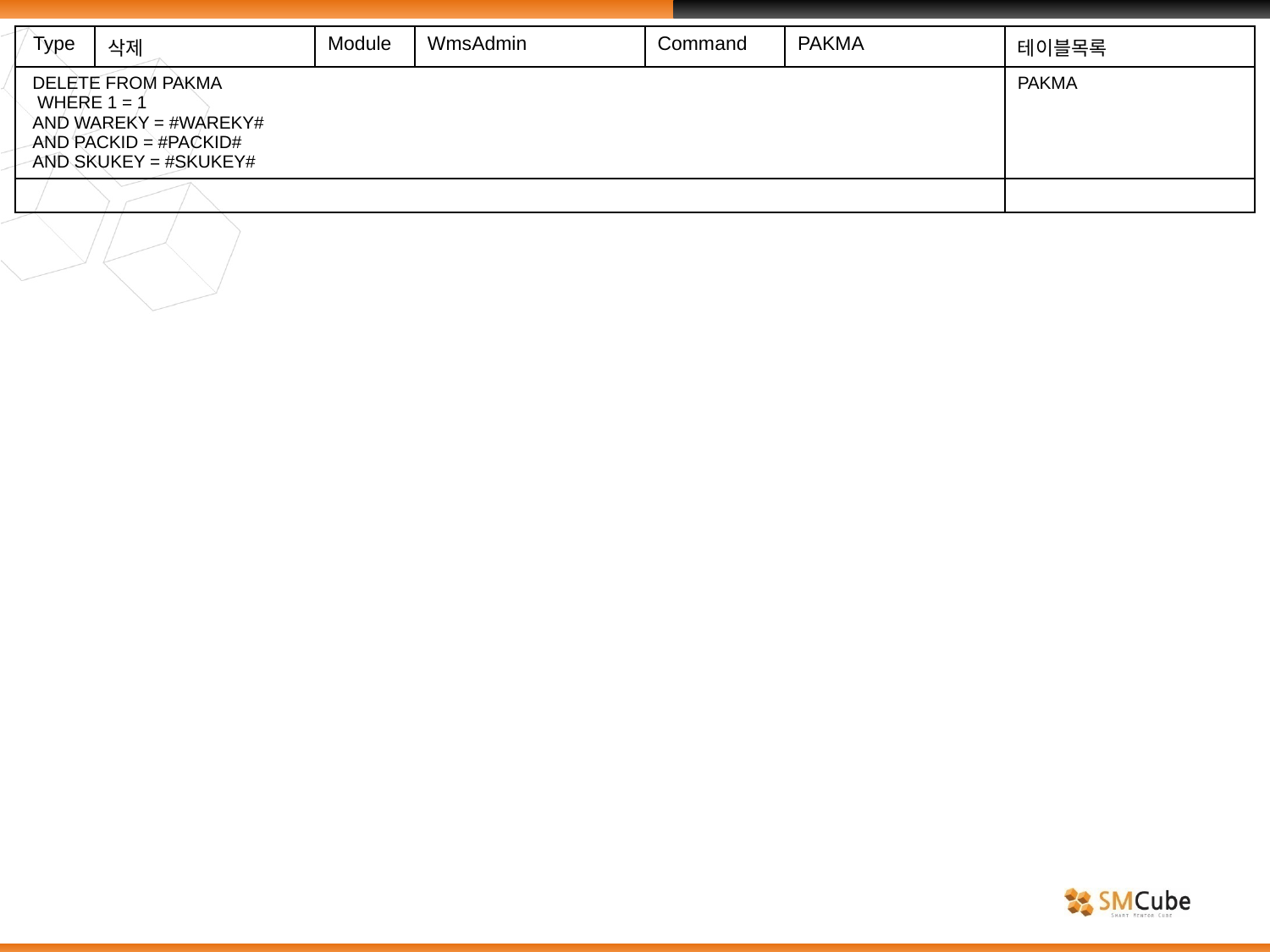

| Type | 삭제 | Module | WmsAdmin | Command | PAKMA | 테이블목록 |
| --- | --- | --- | --- | --- | --- | --- |
| DELETE FROM PAKMA WHERE 1 = 1 AND WAREKY = #WAREKY# AND PACKID = #PACKID# AND SKUKEY = #SKUKEY# |  |  |  |  |  | PAKMA |
|  |  |  |  |  |  |  |